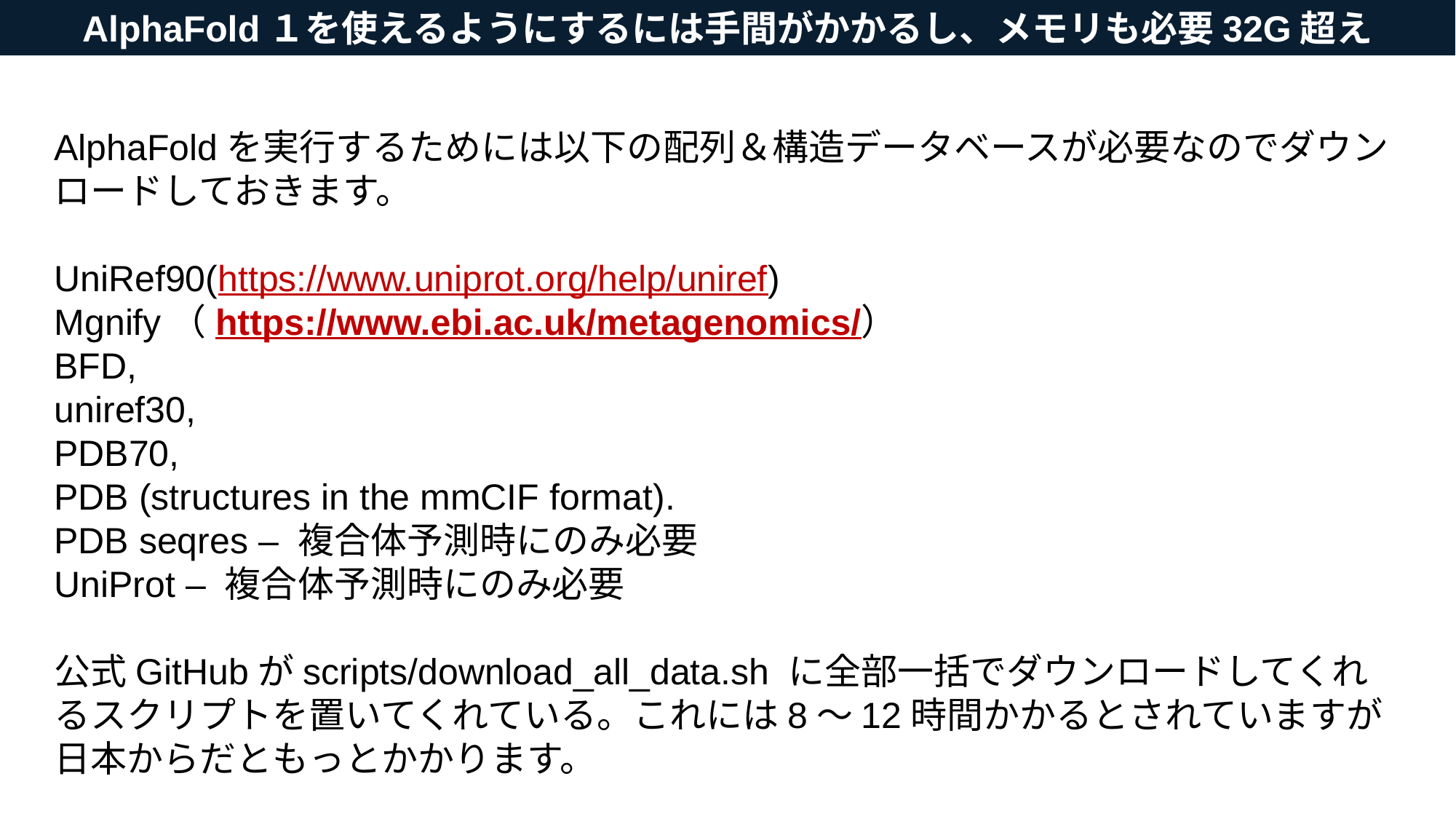

AlphaFold１を使えるようにするには手間がかかるし、メモリも必要32G超え
AlphaFoldを実行するためには以下の配列＆構造データベースが必要なのでダウンロードしておきます。

UniRef90(https://www.uniprot.org/help/uniref)
Mgnify（https://www.ebi.ac.uk/metagenomics/）
BFD,
uniref30,
PDB70,
PDB (structures in the mmCIF format).
PDB seqres – 複合体予測時にのみ必要
UniProt – 複合体予測時にのみ必要

公式GitHubがscripts/download_all_data.sh に全部一括でダウンロードしてくれるスクリプトを置いてくれている。これには8〜12時間かかるとされていますが日本からだともっとかかります。